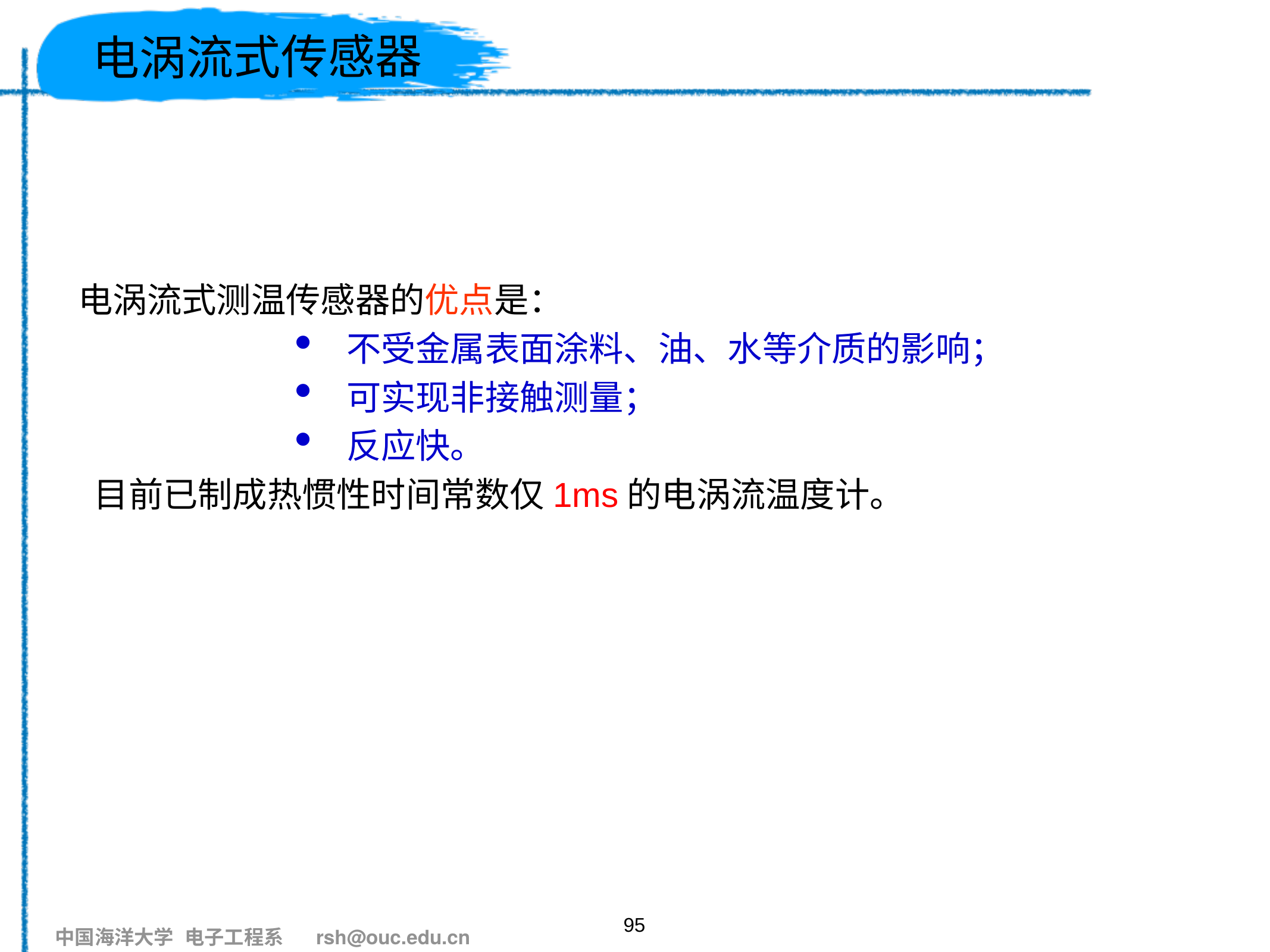

# 电涡流式传感器
电涡流式测温传感器的优点是：
不受金属表面涂料、油、水等介质的影响；
可实现非接触测量；
反应快。
 目前已制成热惯性时间常数仅1ms的电涡流温度计。
95